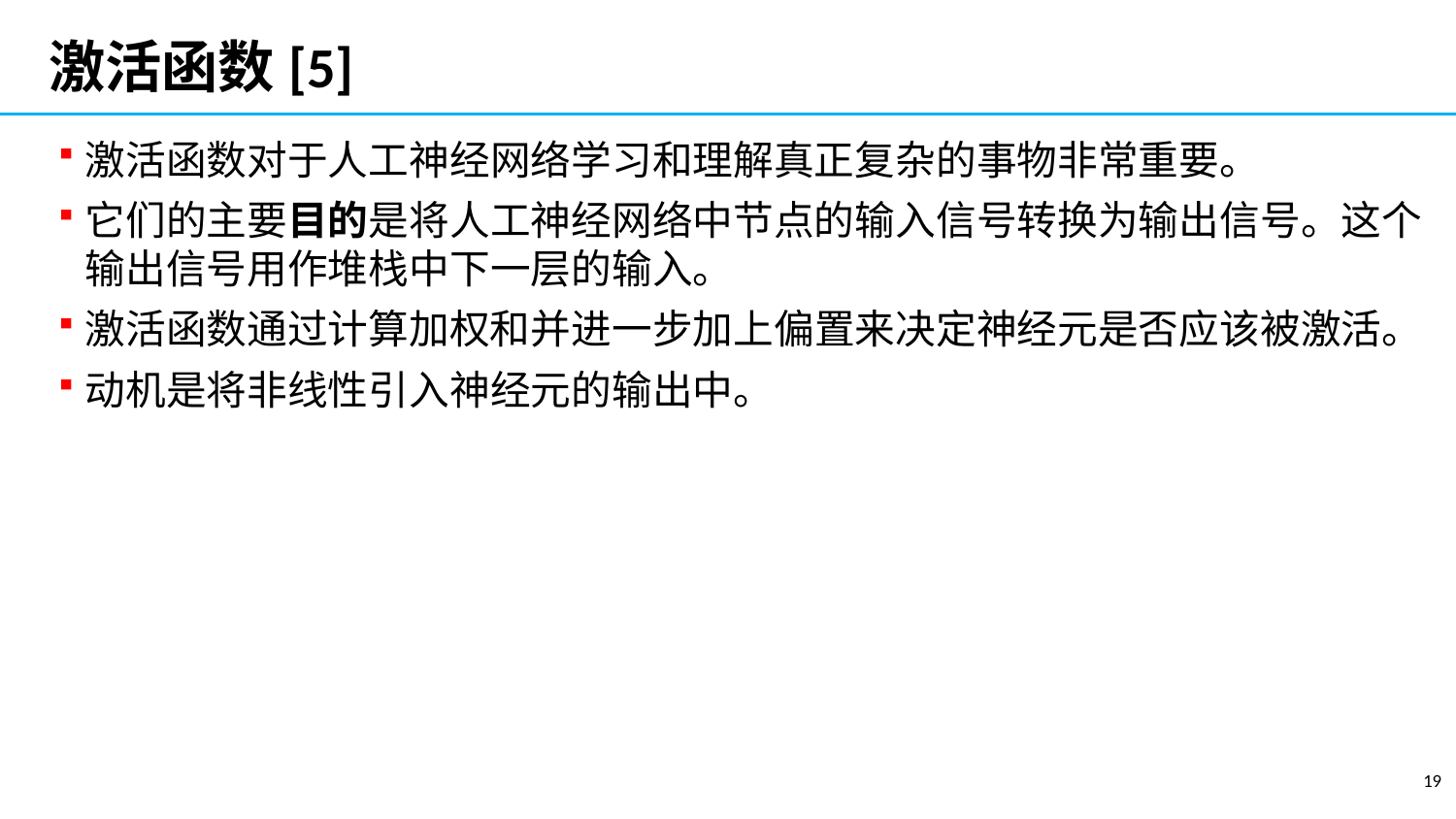

# 激活函数[5]

激活函数对于人工神经网络学习和理解真正复杂的事物非常重要。
它们的主要目的是将人工神经网络中节点的输入信号转换为输出信号。这个输出信号用作堆栈中下一层的输入。
激活函数通过计算加权和并进一步加上偏置来决定神经元是否应该被激活。
动机是将非线性引入神经元的输出中。
19